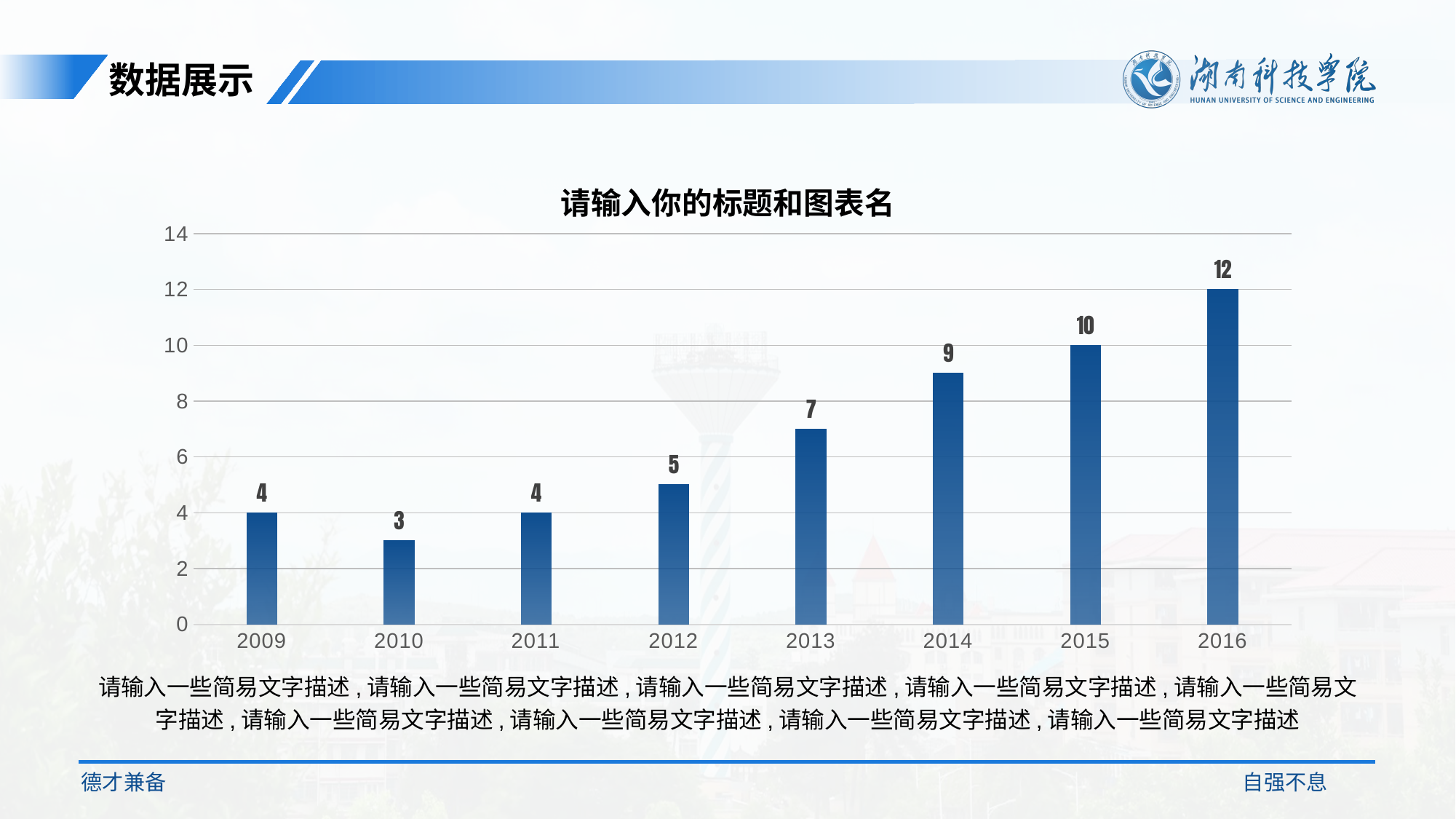

数据展示

请输入你的标题和图表名

### Chart

| Category | 系列 1 |
|---|---|
| 2009 | 4.0 |
| 2010 | 3.0 |
| 2011 | 4.0 |
| 2012 | 5.0 |
| 2013 | 7.0 |
| 2014 | 9.0 |
| 2015 | 10.0 |
| 2016 | 12.0 |
请输入一些简易文字描述,请输入一些简易文字描述,请输入一些简易文字描述,请输入一些简易文字描述,请输入一些简易文字描述,请输入一些简易文字描述,请输入一些简易文字描述,请输入一些简易文字描述,请输入一些简易文字描述